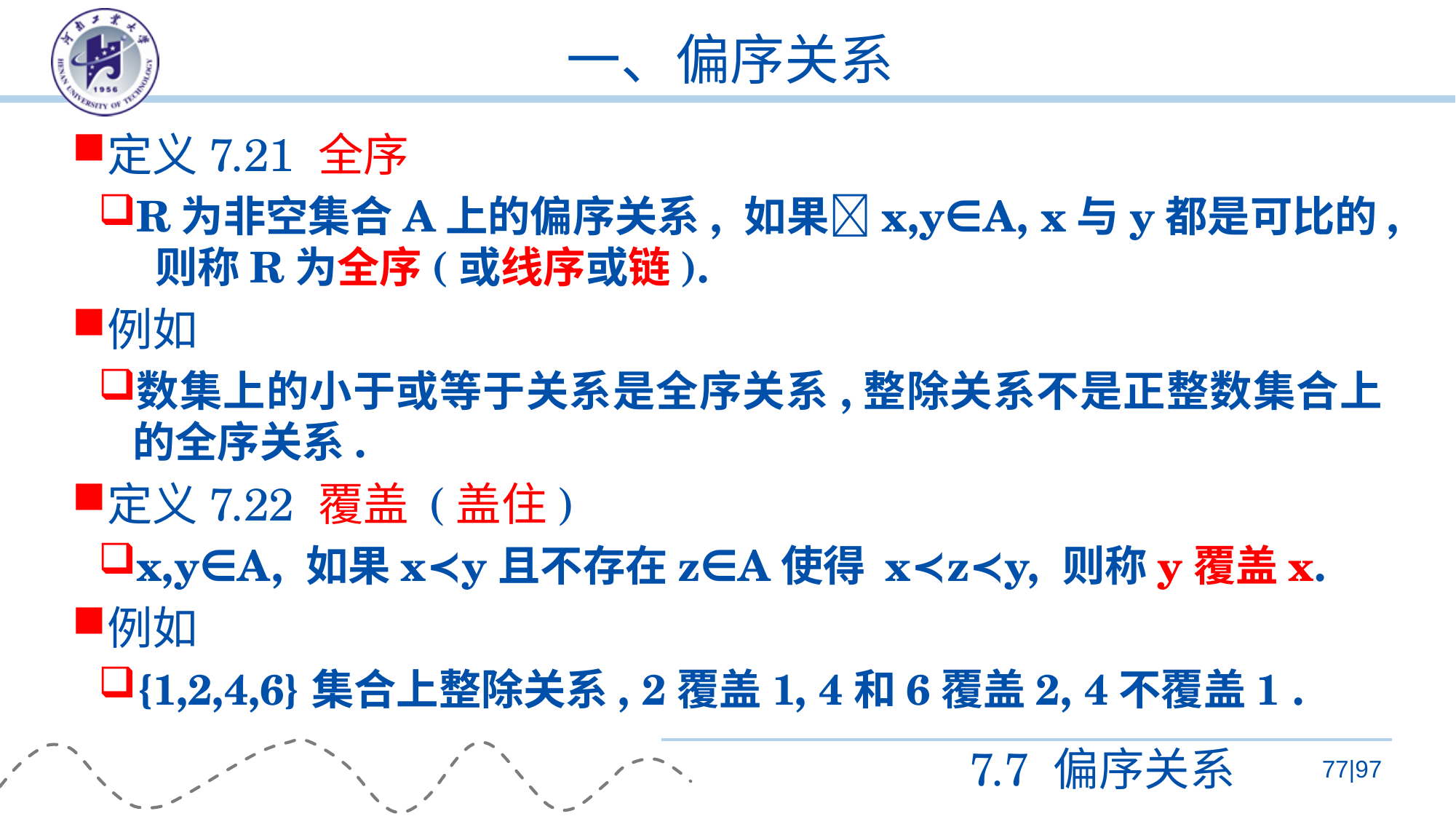

# 一、偏序关系
定义7.21 全序
R为非空集合A上的偏序关系, 如果∀x,y∈A, x与y都是可比的, 则称R为全序(或线序或链).
例如
数集上的小于或等于关系是全序关系,整除关系不是正整数集合上的全序关系.
定义7.22 覆盖 (盖住)
x,y∈A, 如果x≺y且不存在z∈A使得 x≺z≺y, 则称y覆盖x.
例如
{1,2,4,6}集合上整除关系, 2覆盖1, 4和6覆盖2, 4不覆盖1 .
7.7 偏序关系
77|97